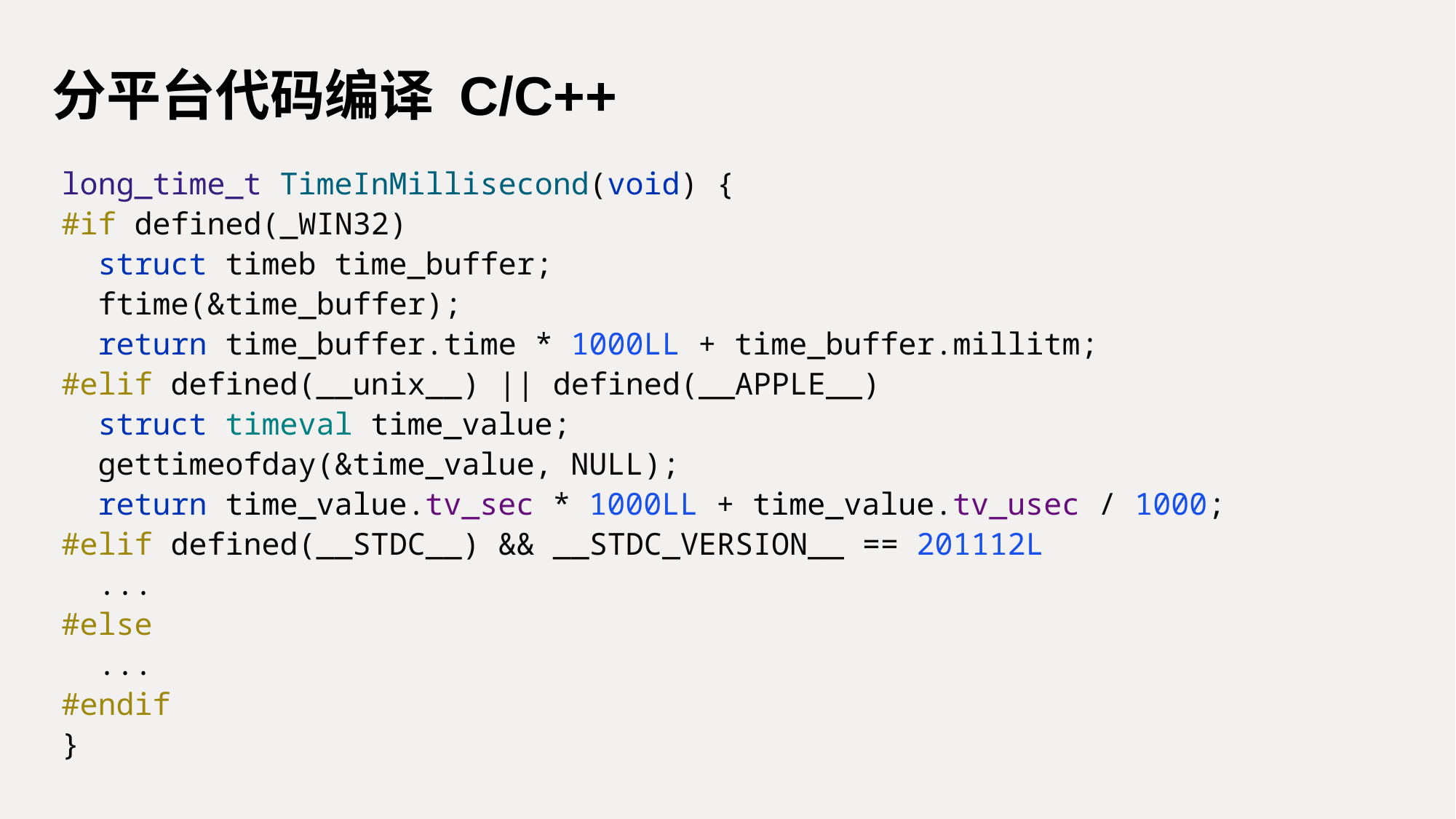

# 分平台代码编译 C/C++
long_time_t TimeInMillisecond(void) {
#if defined(_WIN32)
  struct timeb time_buffer;
  ftime(&time_buffer);
  return time_buffer.time * 1000LL + time_buffer.millitm;
#elif defined(__unix__) || defined(__APPLE__)
  struct timeval time_value;
  gettimeofday(&time_value, NULL);
  return time_value.tv_sec * 1000LL + time_value.tv_usec / 1000;
#elif defined(__STDC__) && __STDC_VERSION__ == 201112L
  ...
#else
  ...
#endif
}